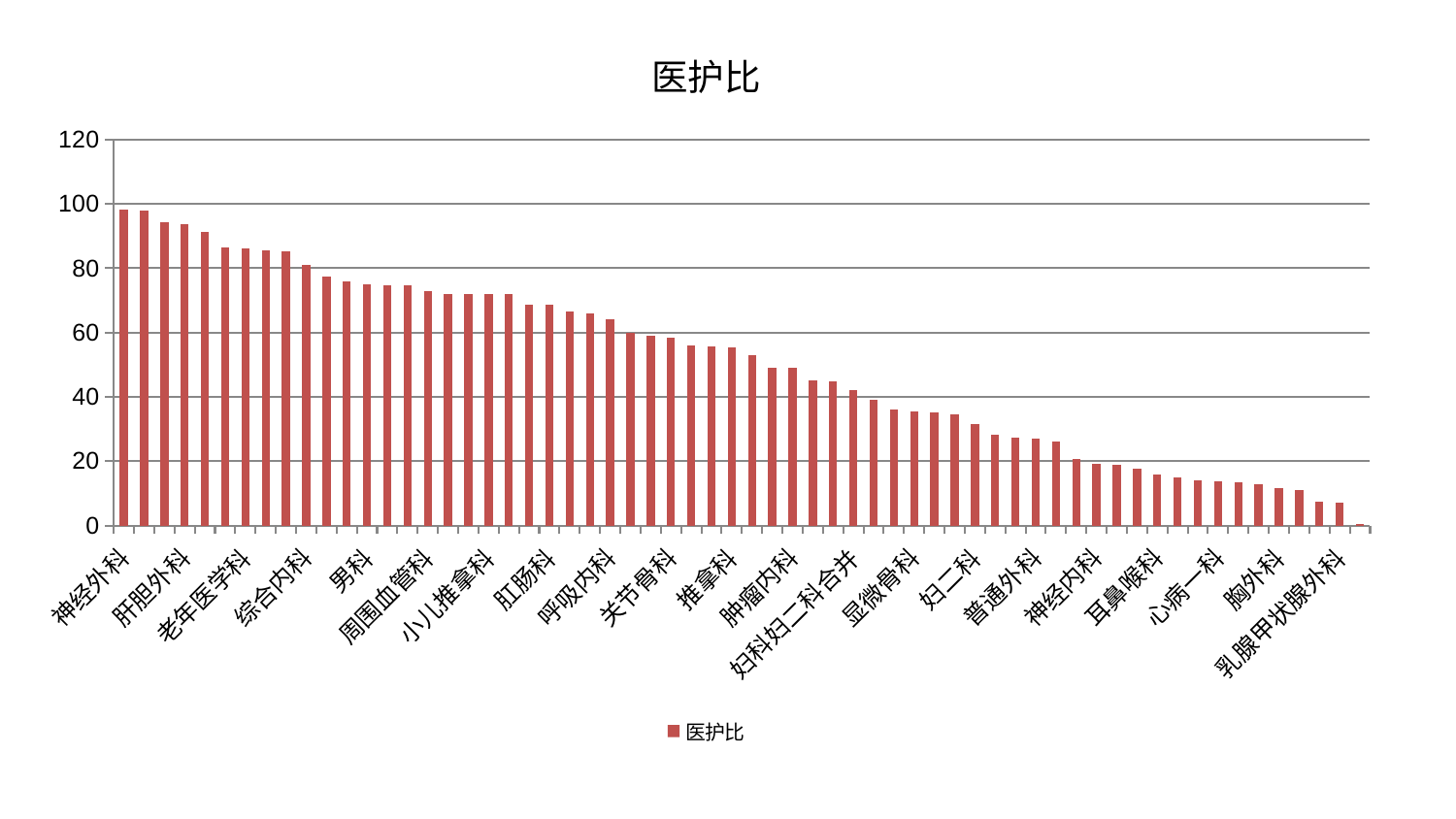

### Chart: 医护比

| Category | 医护比 |
|---|---|
| 神经外科 | 98.18107304941705 |
| 儿科 | 97.92313936962782 |
| 脾胃科消化科合并 | 94.210755610082 |
| 肝胆外科 | 93.56200453892684 |
| 东区肾病科 | 91.24622420729732 |
| 针灸科 | 86.56634131855728 |
| 老年医学科 | 86.07482129560191 |
| 中医外治中心 | 85.54686247115022 |
| 西区重症医学科 | 85.38086758485588 |
| 综合内科 | 80.90234154082492 |
| 肝病科 | 77.3619240291668 |
| 运动损伤骨科 | 75.81660932632542 |
| 男科 | 74.90303512640872 |
| 小儿骨科 | 74.62000328176106 |
| 创伤骨科 | 74.58566554219072 |
| 周围血管科 | 73.03943237286231 |
| 心血管内科 | 72.00450913467267 |
| 肾病科 | 71.98610918182717 |
| 小儿推拿科 | 71.96061962799334 |
| 心病三科 | 71.89318698583365 |
| 微创骨科 | 68.64589142849296 |
| 肛肠科 | 68.61007224577018 |
| 医院 | 66.62809072898355 |
| 口腔科 | 65.89665750984055 |
| 呼吸内科 | 63.998848658864475 |
| 风湿病科 | 59.82854954793437 |
| 脾胃病科 | 58.95280557604903 |
| 关节骨科 | 58.50016147433348 |
| 皮肤科 | 56.04092494250625 |
| 血液科 | 55.70225221111931 |
| 推拿科 | 55.39481948851168 |
| 康复科 | 52.88196336513378 |
| 身心医学科 | 49.08246540118613 |
| 肿瘤内科 | 48.97150361161267 |
| 眼科 | 45.27450874703018 |
| 心病四科 | 44.7747662000151 |
| 妇科妇二科合并 | 42.1219924416151 |
| 消化内科 | 39.04281991924445 |
| 重症医学科 | 36.1711123167304 |
| 显微骨科 | 35.39165980466797 |
| 中医经典科 | 35.18681887065691 |
| 内分泌科 | 34.49057847353092 |
| 妇二科 | 31.50956736222186 |
| 脊柱骨科 | 28.345410357102164 |
| 脑病三科 | 27.247330295391148 |
| 普通外科 | 27.12228904948073 |
| 妇科 | 26.04989035409211 |
| 产科 | 20.62186876030221 |
| 神经内科 | 19.230291214108618 |
| 脑病一科 | 18.740061828553458 |
| 东区重症医学科 | 17.71773312834195 |
| 耳鼻喉科 | 15.715334108562162 |
| 肾脏内科 | 14.82116637639841 |
| 心病二科 | 13.9660844188775 |
| 心病一科 | 13.818093026234202 |
| 美容皮肤科 | 13.357777626330257 |
| 治未病中心 | 12.947217478938722 |
| 胸外科 | 11.517853916232346 |
| 脑病二科 | 10.953237062073251 |
| 骨科 | 7.431669158759413 |
| 乳腺甲状腺外科 | 7.16393446858079 |
| 泌尿外科 | 0.41425360530429334 |
86